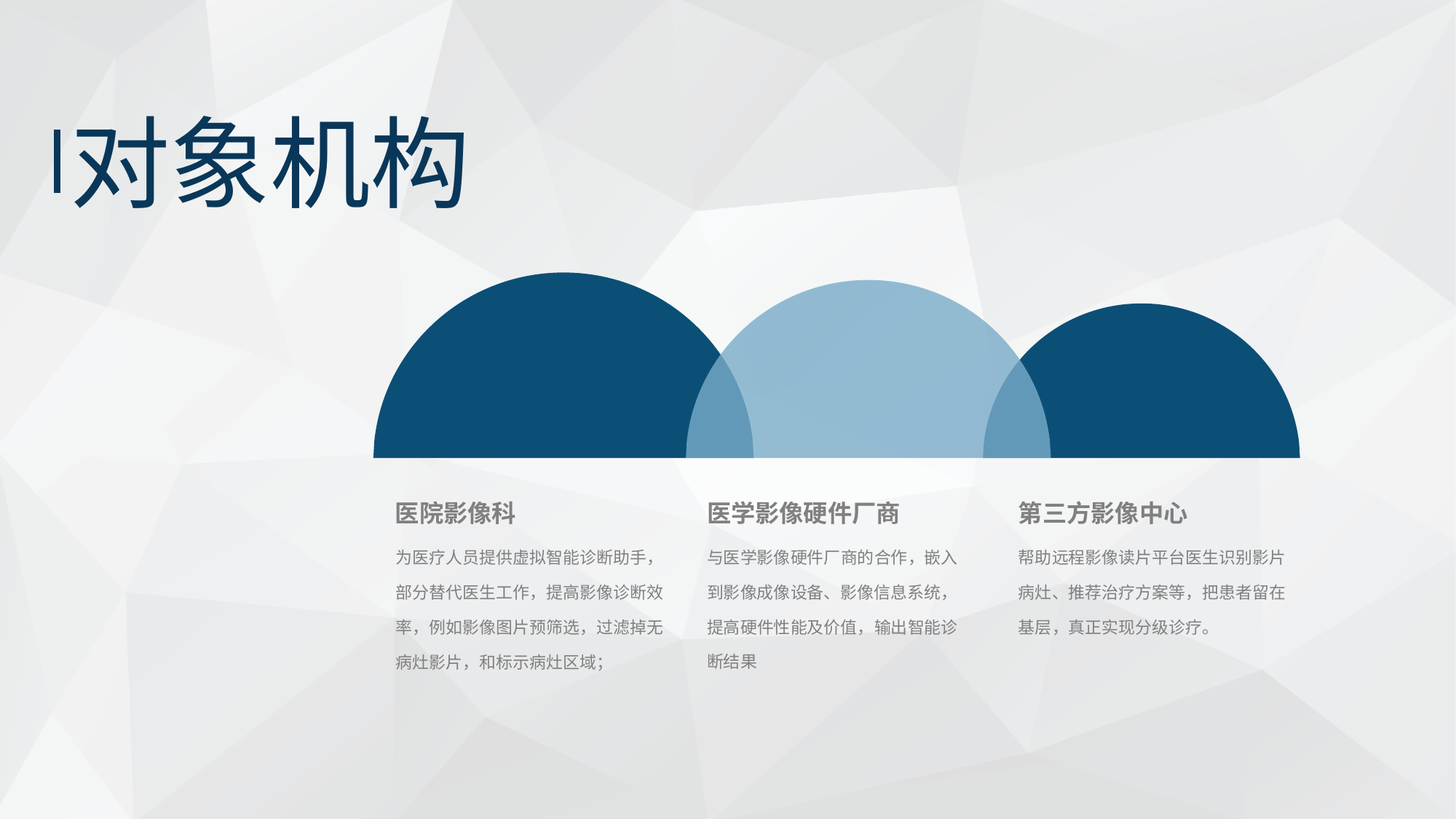

对象机构

医院影像科
医学影像硬件厂商
第三方影像中心
为医疗人员提供虚拟智能诊断助手，部分替代医生工作，提高影像诊断效率，例如影像图片预筛选，过滤掉无病灶影片，和标示病灶区域；

与医学影像硬件厂商的合作，嵌入到影像成像设备、影像信息系统，提高硬件性能及价值，输出智能诊断结果
帮助远程影像读片平台医生识别影片病灶、推荐治疗方案等，把患者留在基层，真正实现分级诊疗。